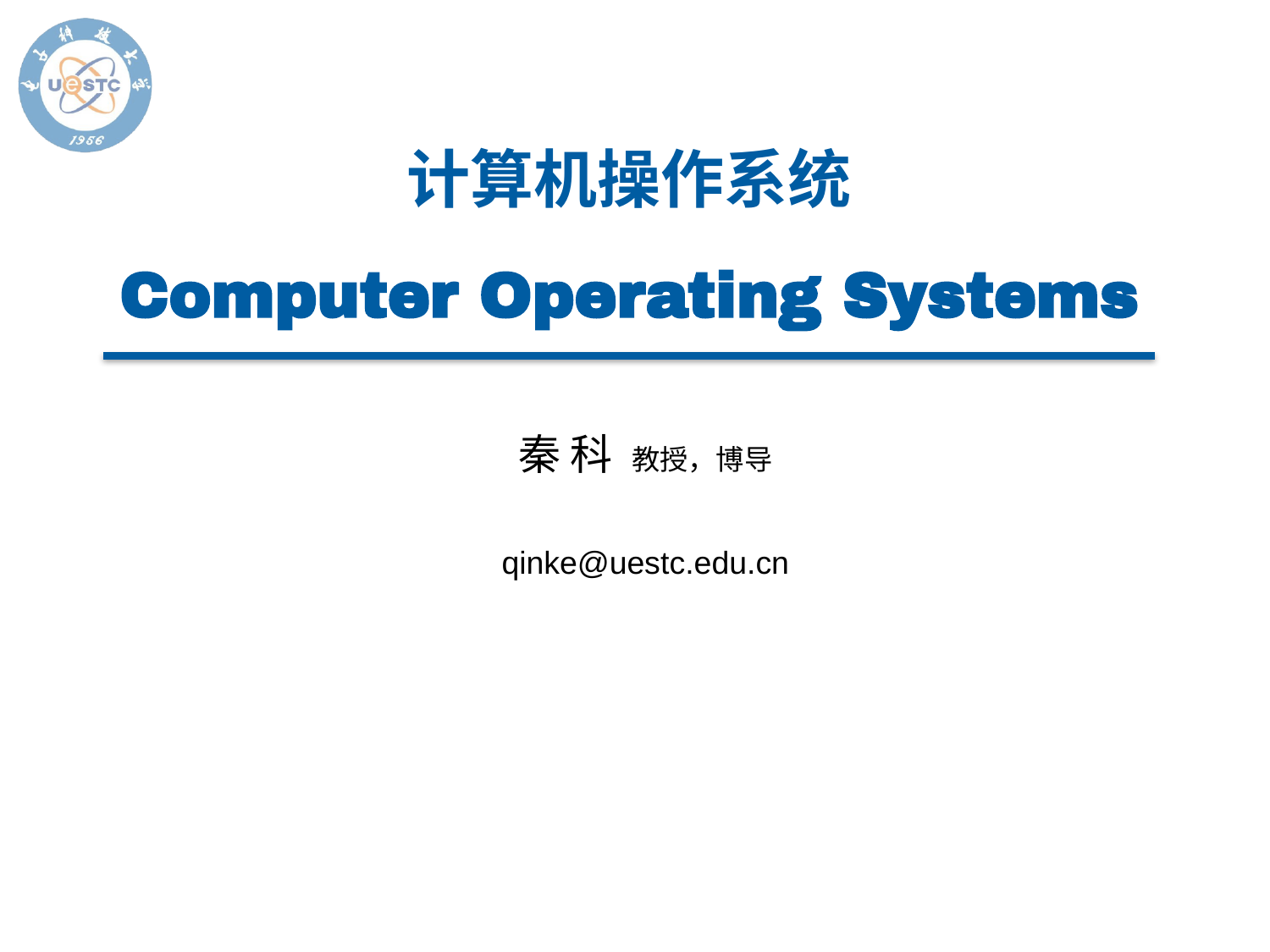

# 计算机操作系统 Computer Operating Systems
秦 科  教授，博导

qinke@uestc.edu.cn